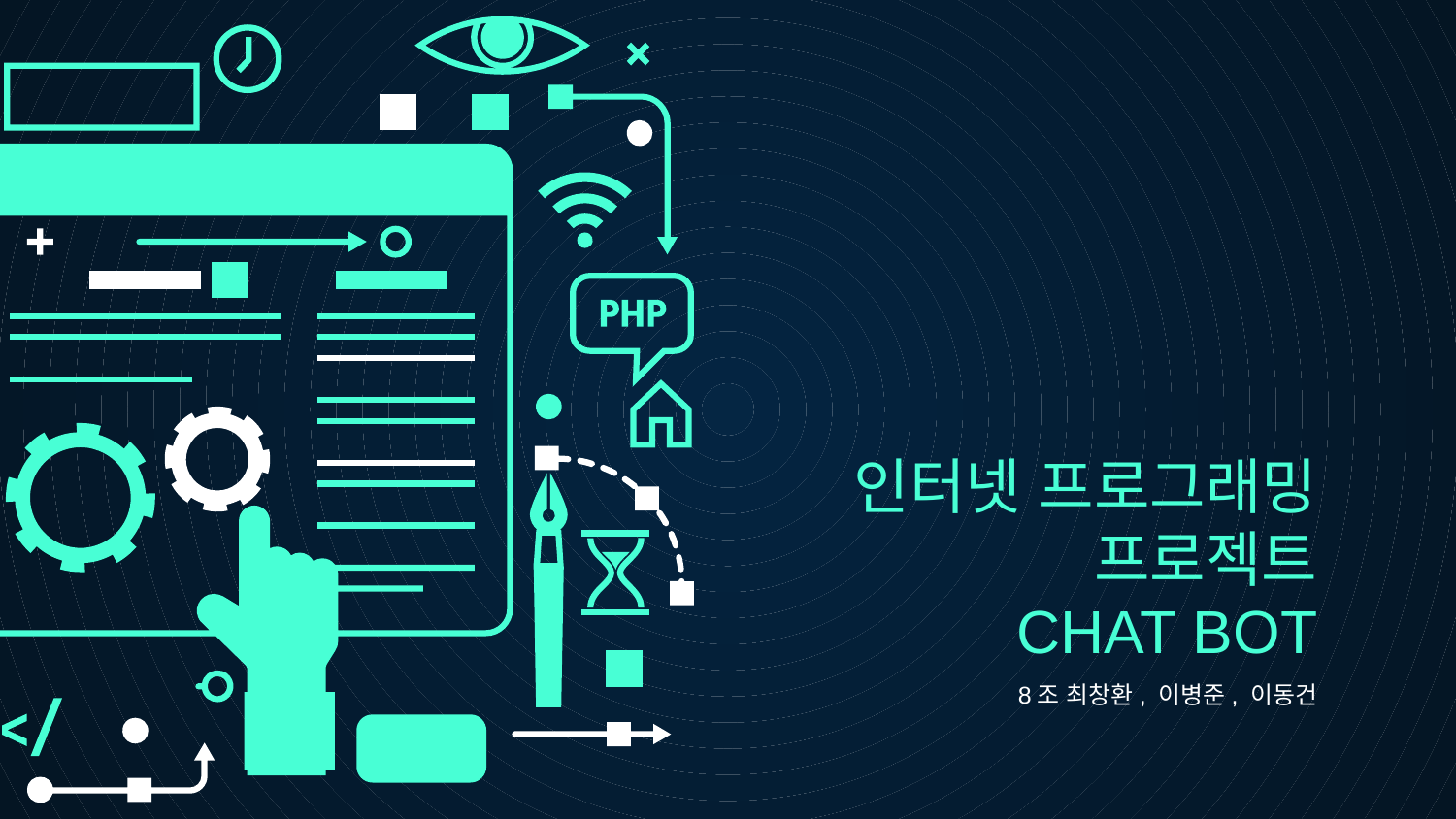

# 인터넷 프로그래밍 프로젝트 CHAT BOT

8조 최창환, 이병준, 이동건